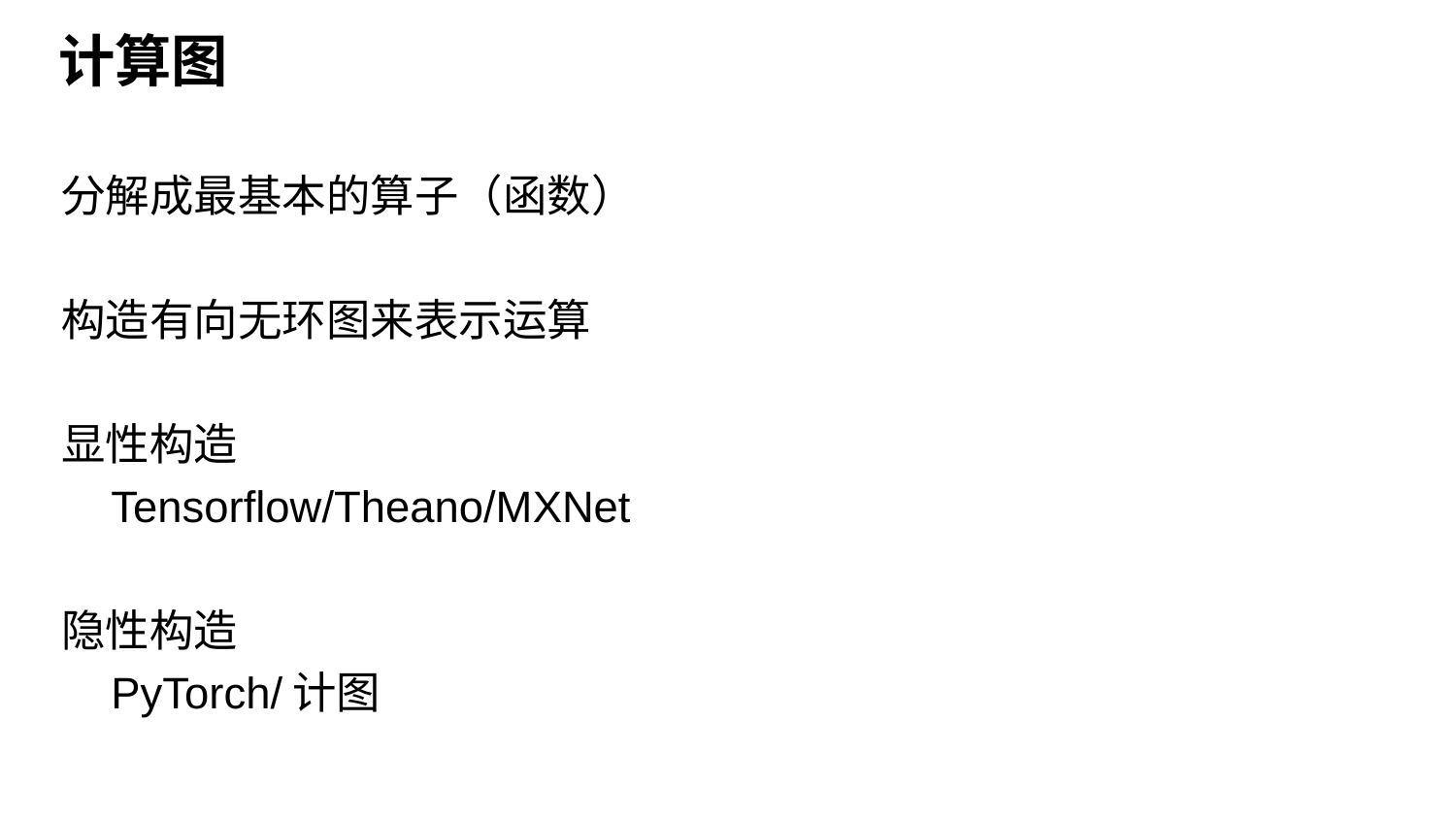

# 计算图
分解成最基本的算子（函数）

构造有向无环图来表示运算

显性构造
    Tensorflow/Theano/MXNet

隐性构造
    PyTorch/计图